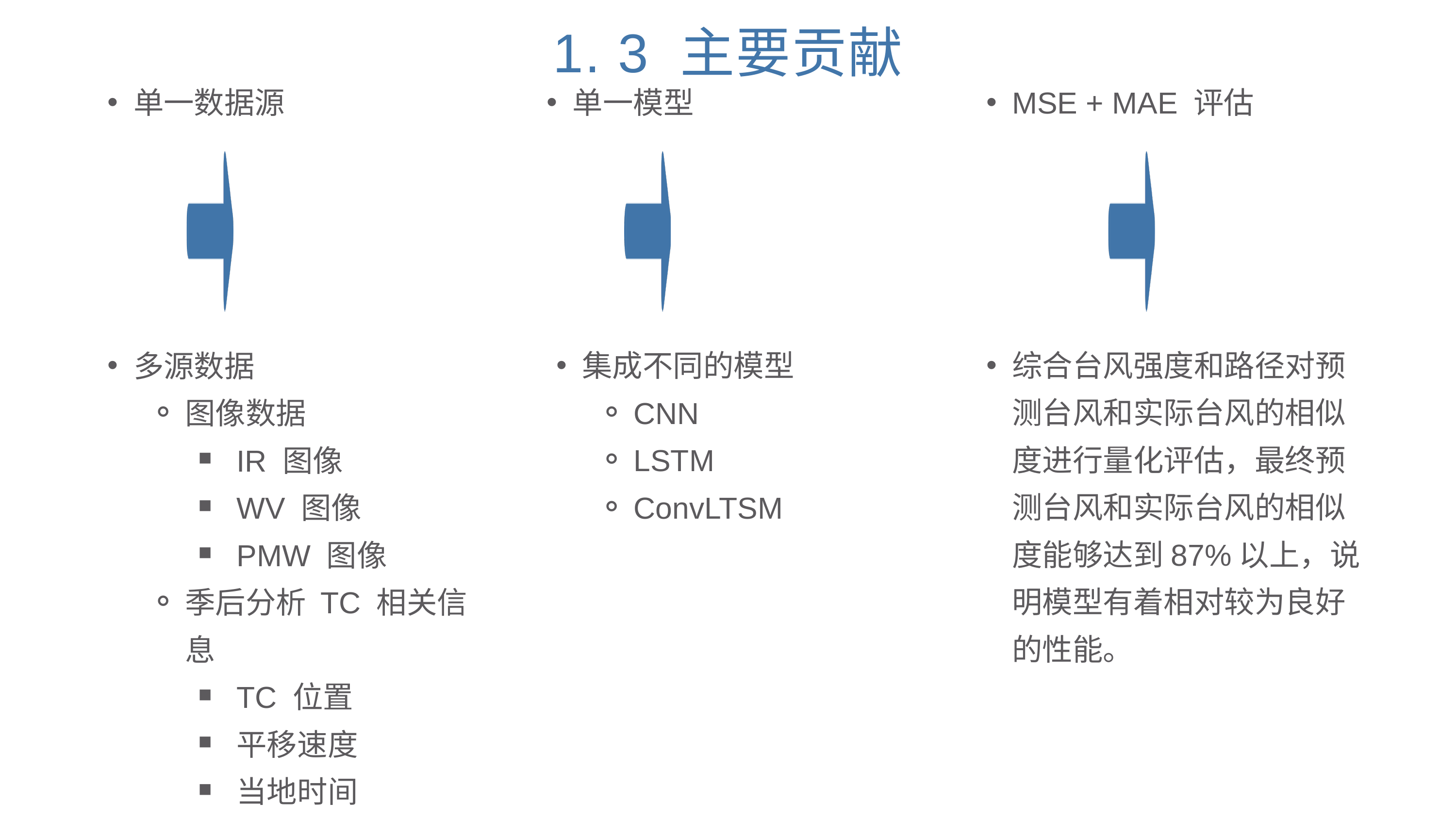

1. 3 主要贡献
单一数据源
单一模型
MSE + MAE 评估

综合台风强度和路径对预测台风和实际台风的相似度进行量化评估，最终预测台风和实际台风的相似度能够达到87%以上，说明模型有着相对较为良好的性能。
多源数据
图像数据
IR 图像
WV 图像
PMW 图像
季后分析 TC 相关信息
TC 位置
平移速度
当地时间
......
集成不同的模型
CNN
LSTM
ConvLTSM